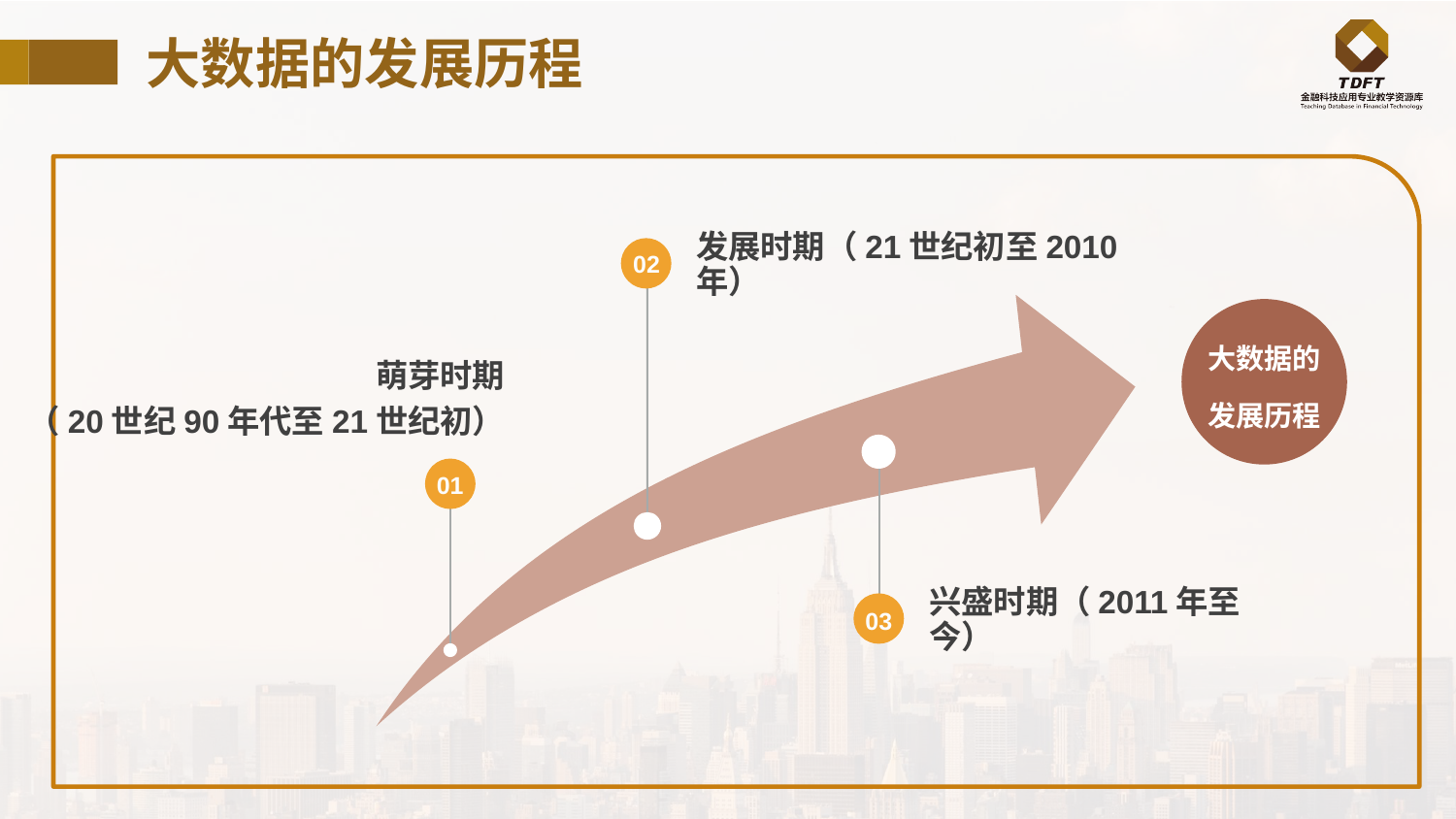

# 大数据的发展历程

发展时期（21世纪初至2010年）
02

大数据的发展历程
萌芽时期
（20世纪90年代至21世纪初）

01

兴盛时期（2011年至今）
03